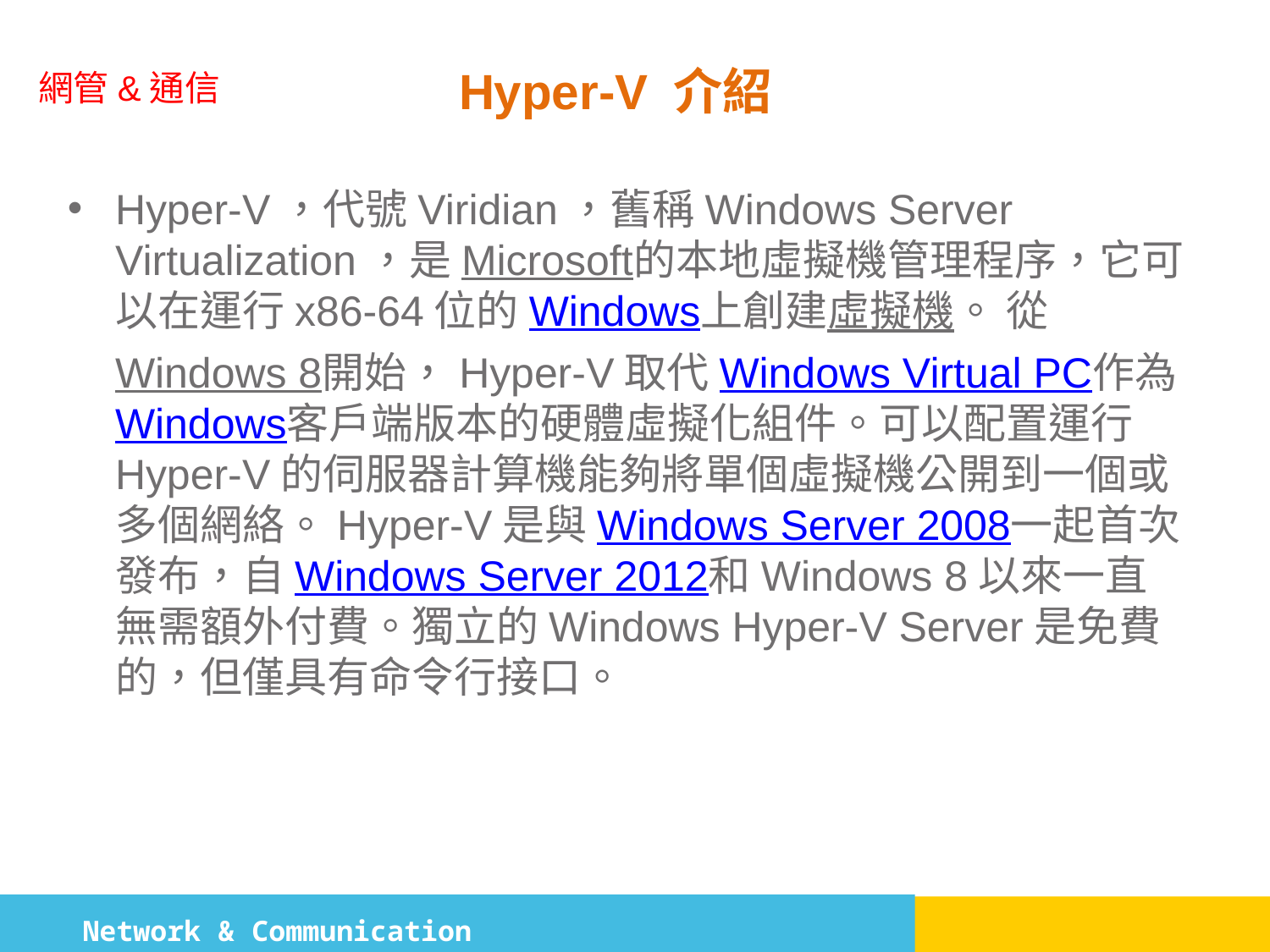

# Hyper-V 介紹
Hyper-V，代號Viridian，舊稱Windows Server Virtualization，是Microsoft的本地虛擬機管理程序，它可以在運行x86-64位的Windows上創建虛擬機。 從Windows 8開始，Hyper-V取代Windows Virtual PC作為Windows客戶端版本的硬體虛擬化組件。可以配置運行Hyper-V的伺服器計算機能夠將單個虛擬機公開到一個或多個網絡。Hyper-V是與Windows Server 2008一起首次發布，自Windows Server 2012和Windows 8以來一直無需額外付費。獨立的Windows Hyper-V Server是免費的，但僅具有命令行接口。